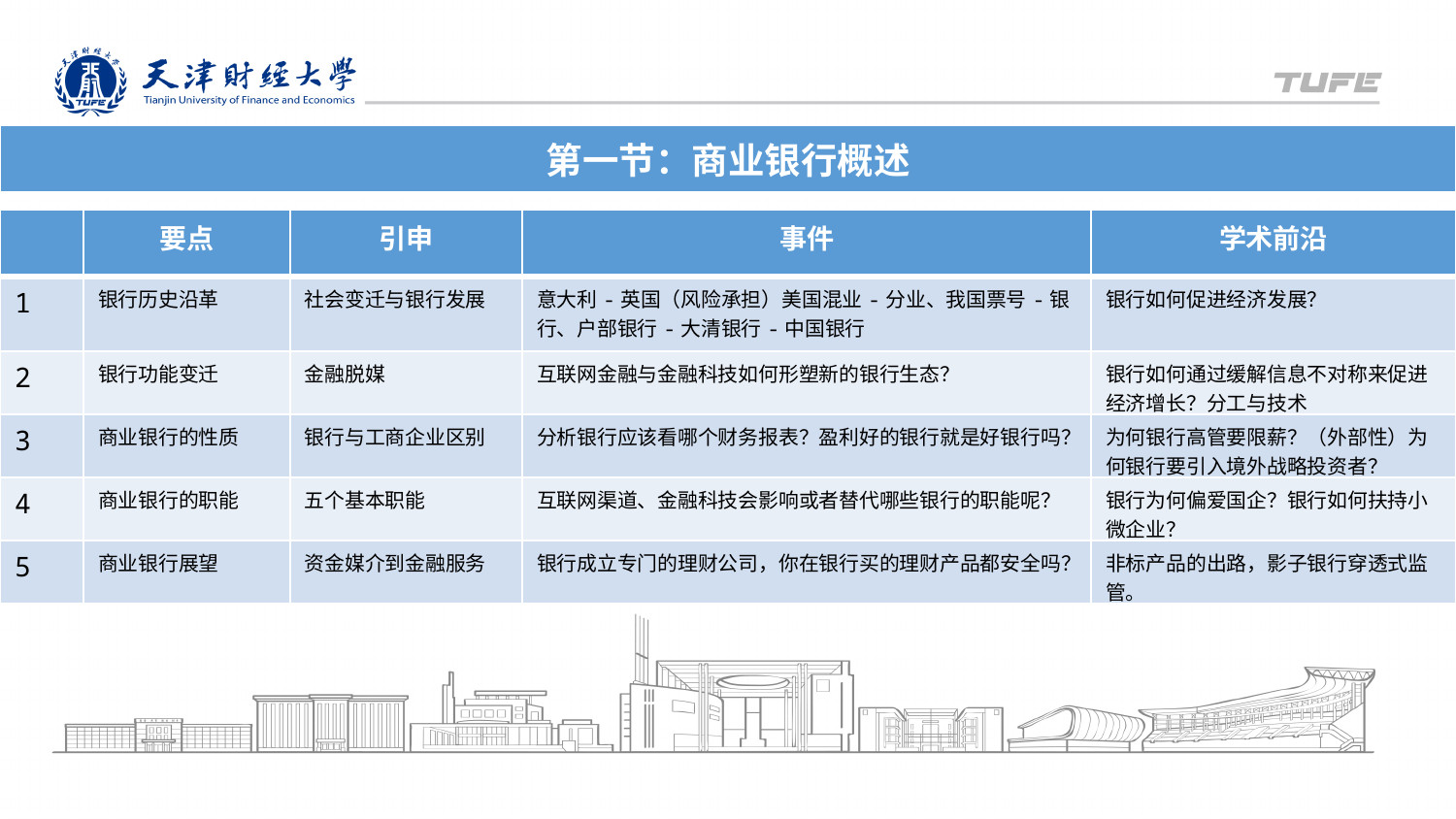

| 第一节：商业银行概述 |
| --- |
|  | 要点 | 引申 | 事件 | 学术前沿 |
| --- | --- | --- | --- | --- |
| 1 | 银行历史沿革 | 社会变迁与银行发展 | 意大利-英国（风险承担）美国混业-分业、我国票号-银行、户部银行-大清银行-中国银行 | 银行如何促进经济发展？ |
| 2 | 银行功能变迁 | 金融脱媒 | 互联网金融与金融科技如何形塑新的银行生态？ | 银行如何通过缓解信息不对称来促进经济增长？分工与技术 |
| 3 | 商业银行的性质 | 银行与工商企业区别 | 分析银行应该看哪个财务报表？盈利好的银行就是好银行吗？ | 为何银行高管要限薪？（外部性）为何银行要引入境外战略投资者？ |
| 4 | 商业银行的职能 | 五个基本职能 | 互联网渠道、金融科技会影响或者替代哪些银行的职能呢？ | 银行为何偏爱国企？银行如何扶持小微企业？ |
| 5 | 商业银行展望 | 资金媒介到金融服务 | 银行成立专门的理财公司，你在银行买的理财产品都安全吗？ | 非标产品的出路，影子银行穿透式监管。 |
天津财经大学XX
XXXX年X月X日